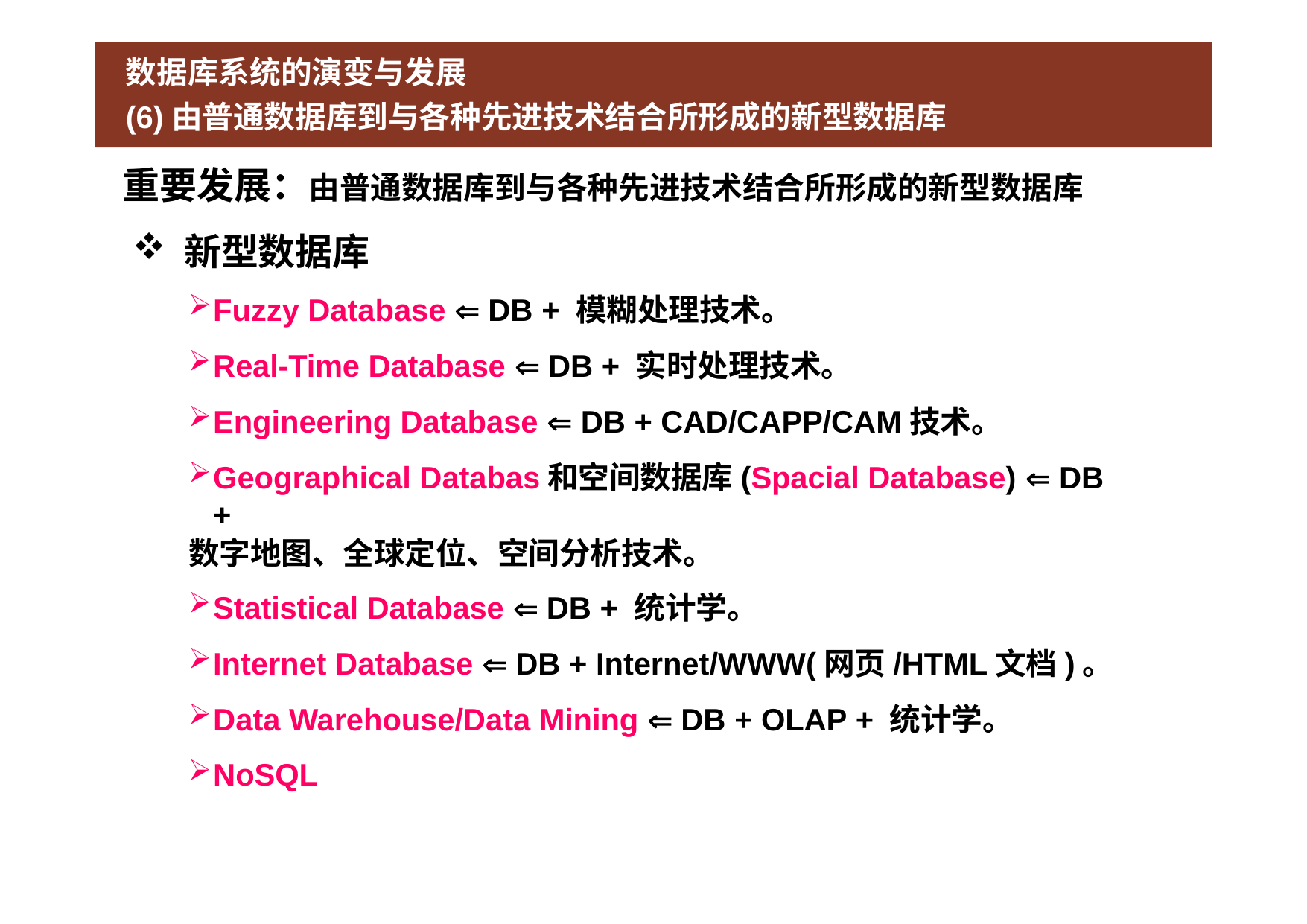

# 数据库系统的演变与发展
(6)由普通数据库到与各种先进技术结合所形成的新型数据库
重要发展：由普通数据库到与各种先进技术结合所形成的新型数据库
新型数据库
Fuzzy Database ⇐ DB + 模糊处理技术。
Real-Time Database ⇐ DB + 实时处理技术。
Engineering Database ⇐ DB + CAD/CAPP/CAM技术。
Geographical Databas和空间数据库(Spacial Database) ⇐ DB +
数字地图、全球定位、空间分析技术。
Statistical Database ⇐ DB + 统计学。
Internet Database ⇐ DB + Internet/WWW(网页/HTML文档)。
Data Warehouse/Data Mining ⇐ DB + OLAP + 统计学。
NoSQL